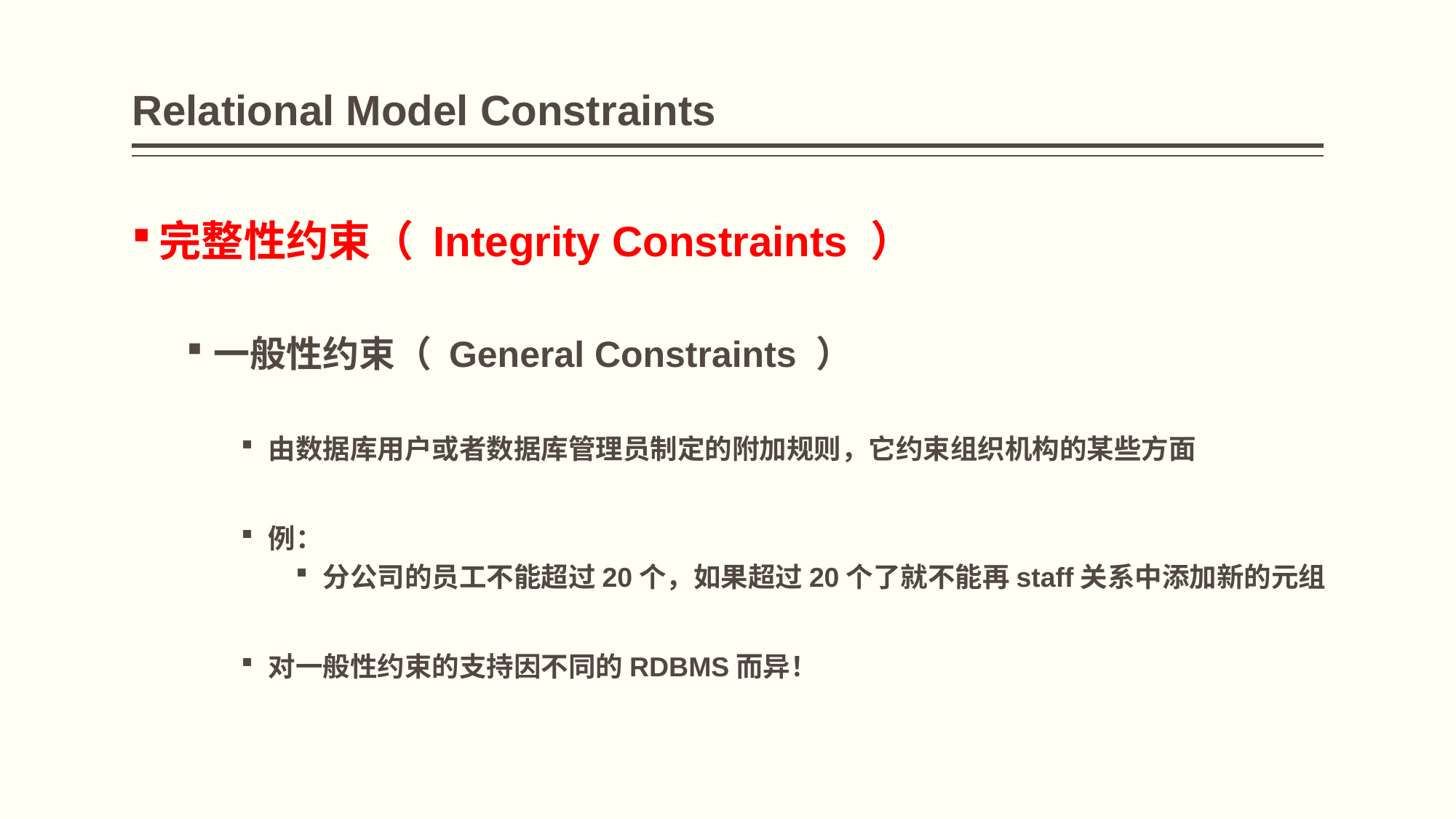

# Relational Model Constraints
完整性约束（ Integrity Constraints ）

一般性约束（ General Constraints ）

由数据库用户或者数据库管理员制定的附加规则，它约束组织机构的某些方面

例：
分公司的员工不能超过20个，如果超过20个了就不能再staff关系中添加新的元组

对一般性约束的支持因不同的RDBMS而异！